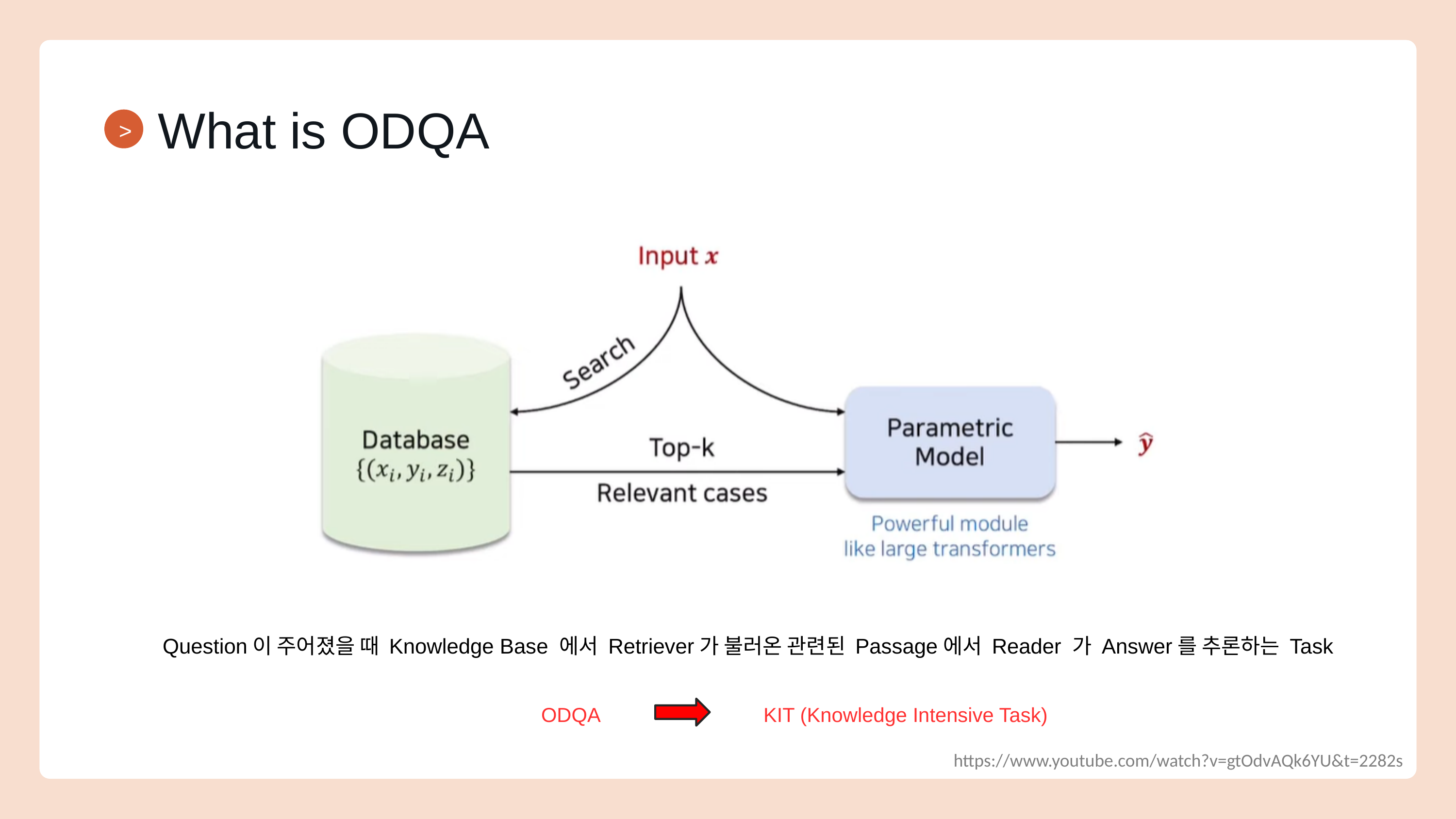

What is ODQA

>

Question이 주어졌을 때 Knowledge Base 에서 Retriever가 불러온 관련된 Passage에서 Reader 가 Answer를 추론하는 Task
ODQA
KIT (Knowledge Intensive Task)

https://www.youtube.com/watch?v=gtOdvAQk6YU&t=2282s